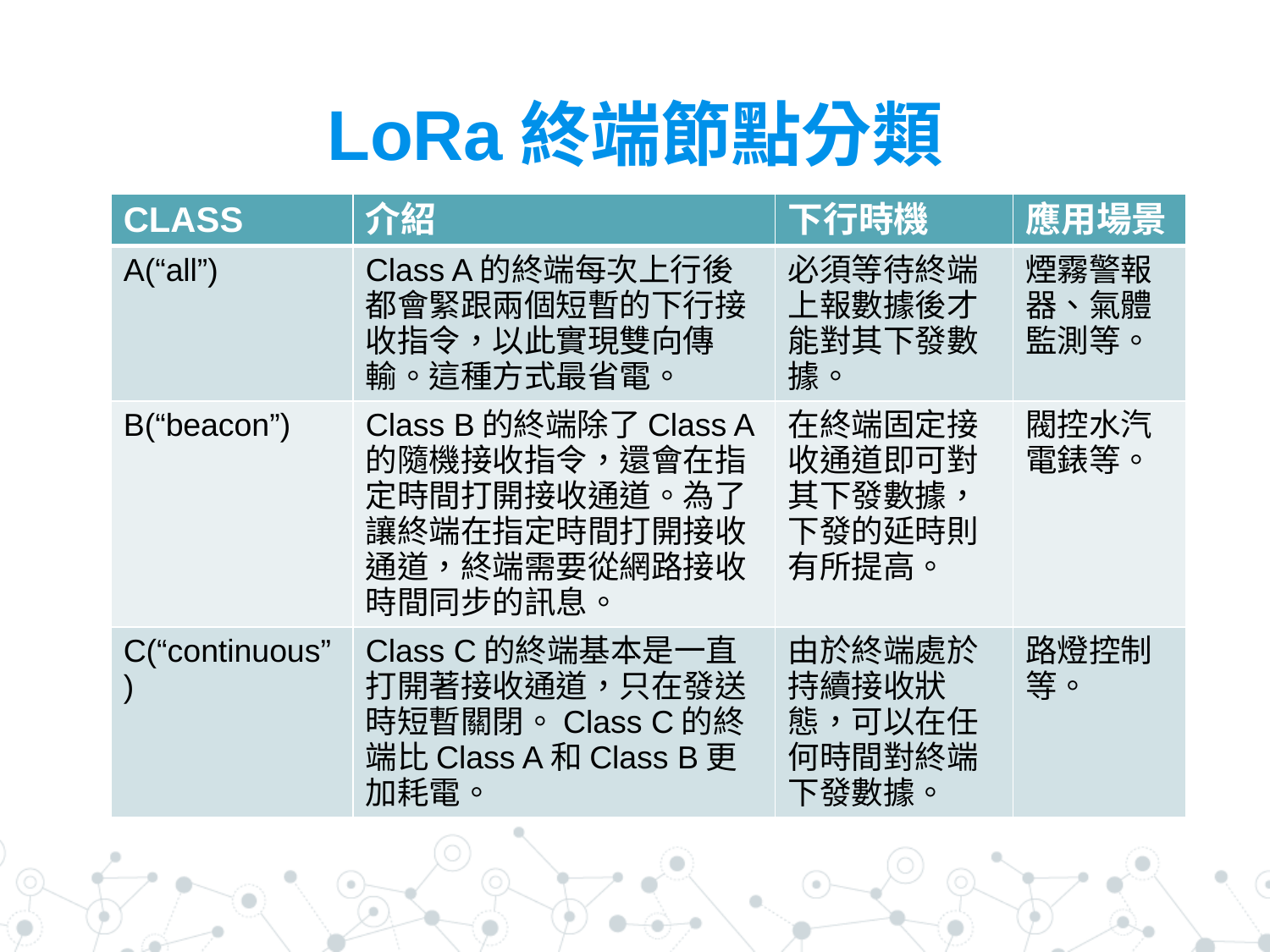

# LoRa終端節點分類
| CLASS | 介紹 | 下行時機 | 應用場景 |
| --- | --- | --- | --- |
| A(“all”) | Class A的終端每次上行後都會緊跟兩個短暫的下行接收指令，以此實現雙向傳輸。這種方式最省電。 | 必須等待終端上報數據後才能對其下發數據。 | 煙霧警報器、氣體監測等。 |
| B(“beacon”) | Class B的終端除了Class A的隨機接收指令，還會在指定時間打開接收通道。為了讓終端在指定時間打開接收通道，終端需要從網路接收時間同步的訊息。 | 在終端固定接收通道即可對其下發數據，下發的延時則有所提高。 | 閥控水汽電錶等。 |
| C(“continuous”) | Class C的終端基本是一直打開著接收通道，只在發送時短暫關閉。Class C的終端比Class A和Class B更加耗電。 | 由於終端處於持續接收狀態，可以在任何時間對終端下發數據。 | 路燈控制等。 |